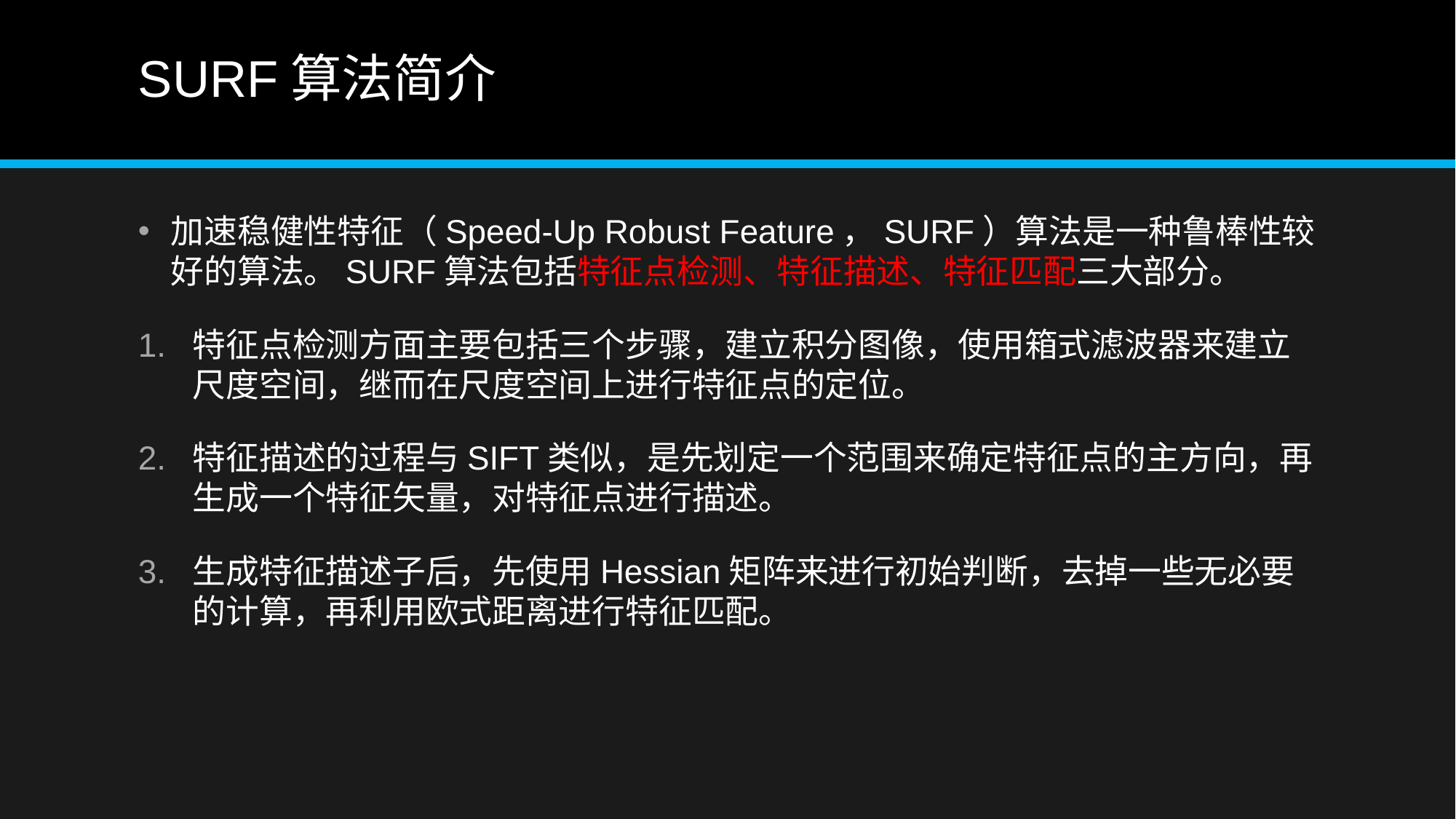

# SURF算法简介
加速稳健性特征（Speed-Up Robust Feature，SURF）算法是一种鲁棒性较好的算法。SURF算法包括特征点检测、特征描述、特征匹配三大部分。
特征点检测方面主要包括三个步骤，建立积分图像，使用箱式滤波器来建立尺度空间，继而在尺度空间上进行特征点的定位。
特征描述的过程与SIFT类似，是先划定一个范围来确定特征点的主方向，再生成一个特征矢量，对特征点进行描述。
生成特征描述子后，先使用Hessian矩阵来进行初始判断，去掉一些无必要的计算，再利用欧式距离进行特征匹配。